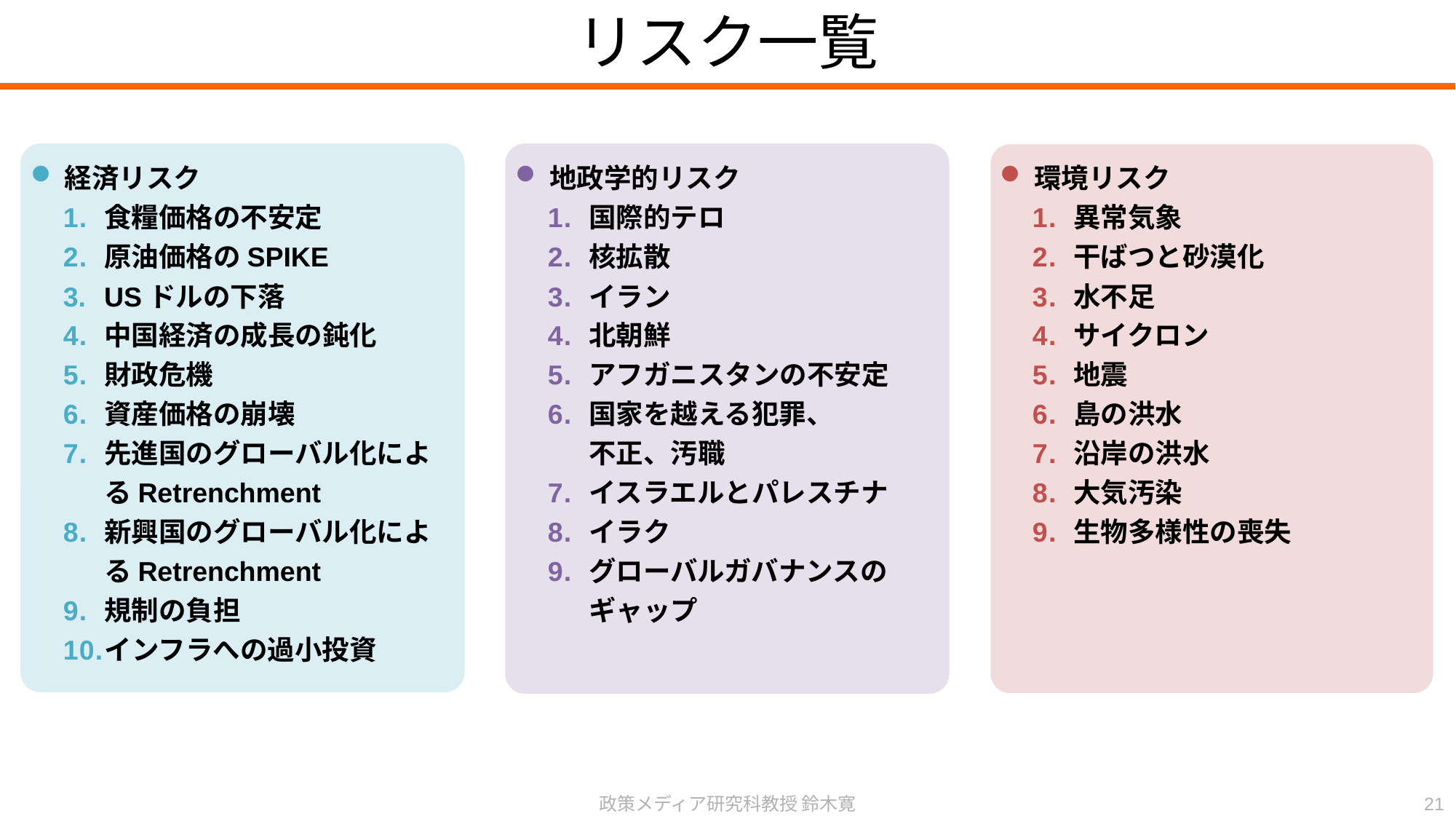

リスク一覧
経済リスク
食糧価格の不安定
原油価格のSPIKE
USドルの下落
中国経済の成長の鈍化
財政危機
資産価格の崩壊
先進国のグローバル化によるRetrenchment
新興国のグローバル化によるRetrenchment
規制の負担
インフラへの過小投資
地政学的リスク
国際的テロ
核拡散
イラン
北朝鮮
アフガニスタンの不安定
国家を越える犯罪、
不正、汚職
イスラエルとパレスチナ
イラク
グローバルガバナンスのギャップ
環境リスク
異常気象
干ばつと砂漠化
水不足
サイクロン
地震
島の洪水
沿岸の洪水
大気汚染
生物多様性の喪失
政策メディア研究科教授 鈴木寛
21